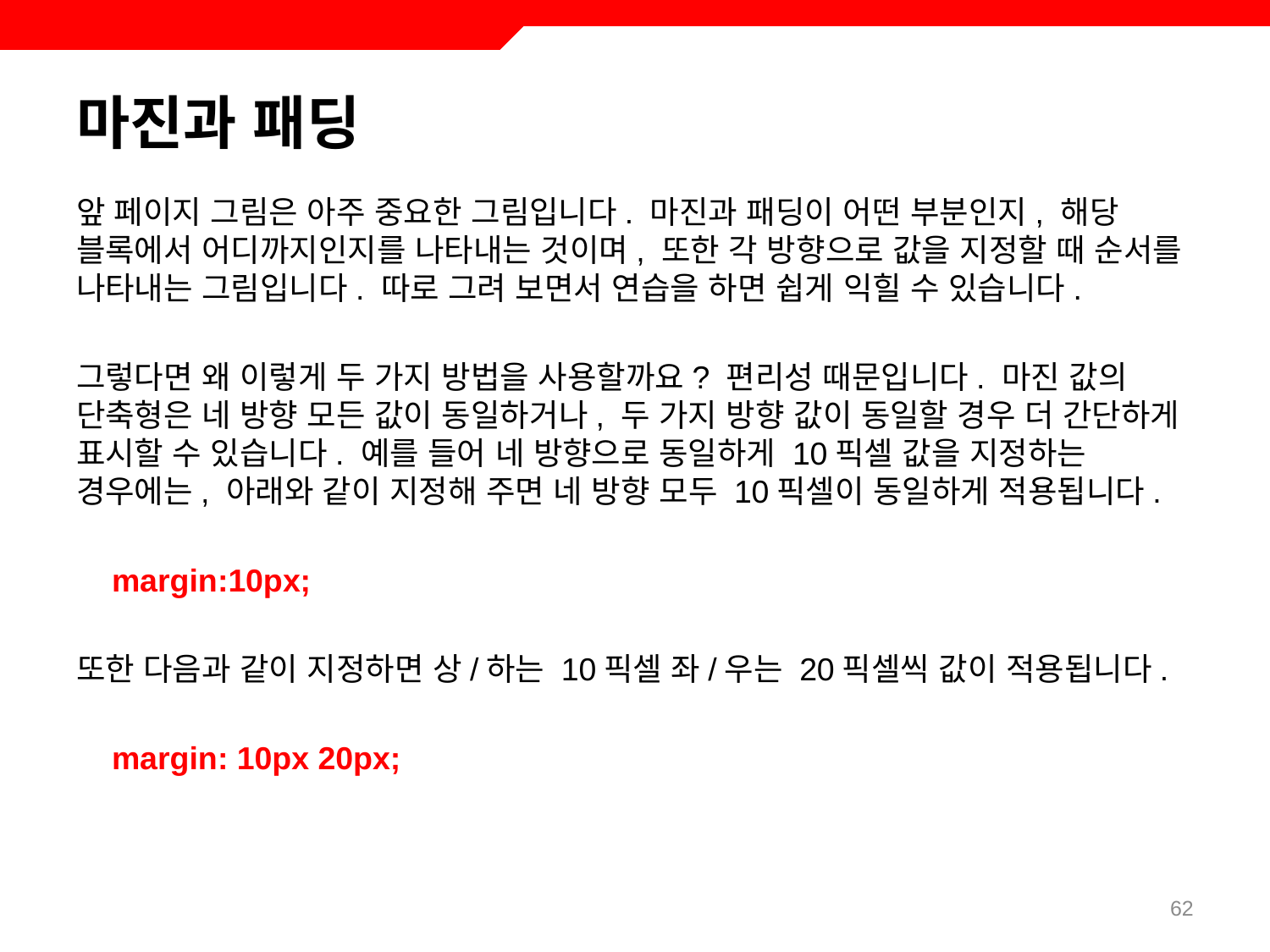

# 마진과 패딩
앞 페이지 그림은 아주 중요한 그림입니다. 마진과 패딩이 어떤 부분인지, 해당 블록에서 어디까지인지를 나타내는 것이며, 또한 각 방향으로 값을 지정할 때 순서를 나타내는 그림입니다. 따로 그려 보면서 연습을 하면 쉽게 익힐 수 있습니다.

그렇다면 왜 이렇게 두 가지 방법을 사용할까요? 편리성 때문입니다. 마진 값의 단축형은 네 방향 모든 값이 동일하거나, 두 가지 방향 값이 동일할 경우 더 간단하게 표시할 수 있습니다. 예를 들어 네 방향으로 동일하게 10픽셀 값을 지정하는 경우에는, 아래와 같이 지정해 주면 네 방향 모두 10픽셀이 동일하게 적용됩니다.

    margin:10px;

또한 다음과 같이 지정하면 상/하는 10픽셀 좌/우는 20픽셀씩 값이 적용됩니다.

    margin: 10px 20px;
62